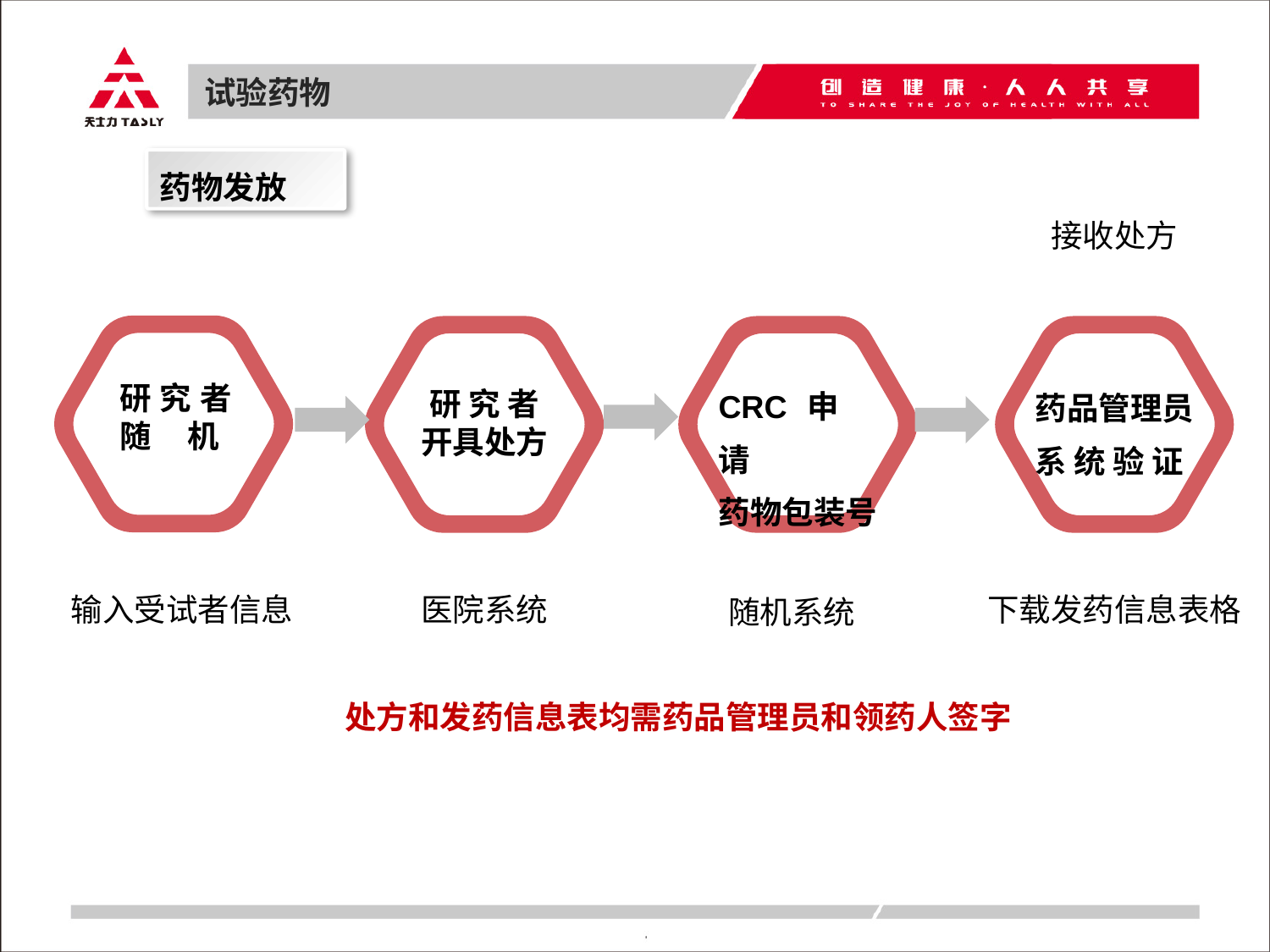

试验药物
药物发放
接收处方

CRC申   请
药物包装号
药品管理员
系 统 验 证
研究者随     机
研 究 者
开具处方

输入受试者信息
医院系统
下载发药信息表格
随机系统
处方和发药信息表均需药品管理员和领药人签字